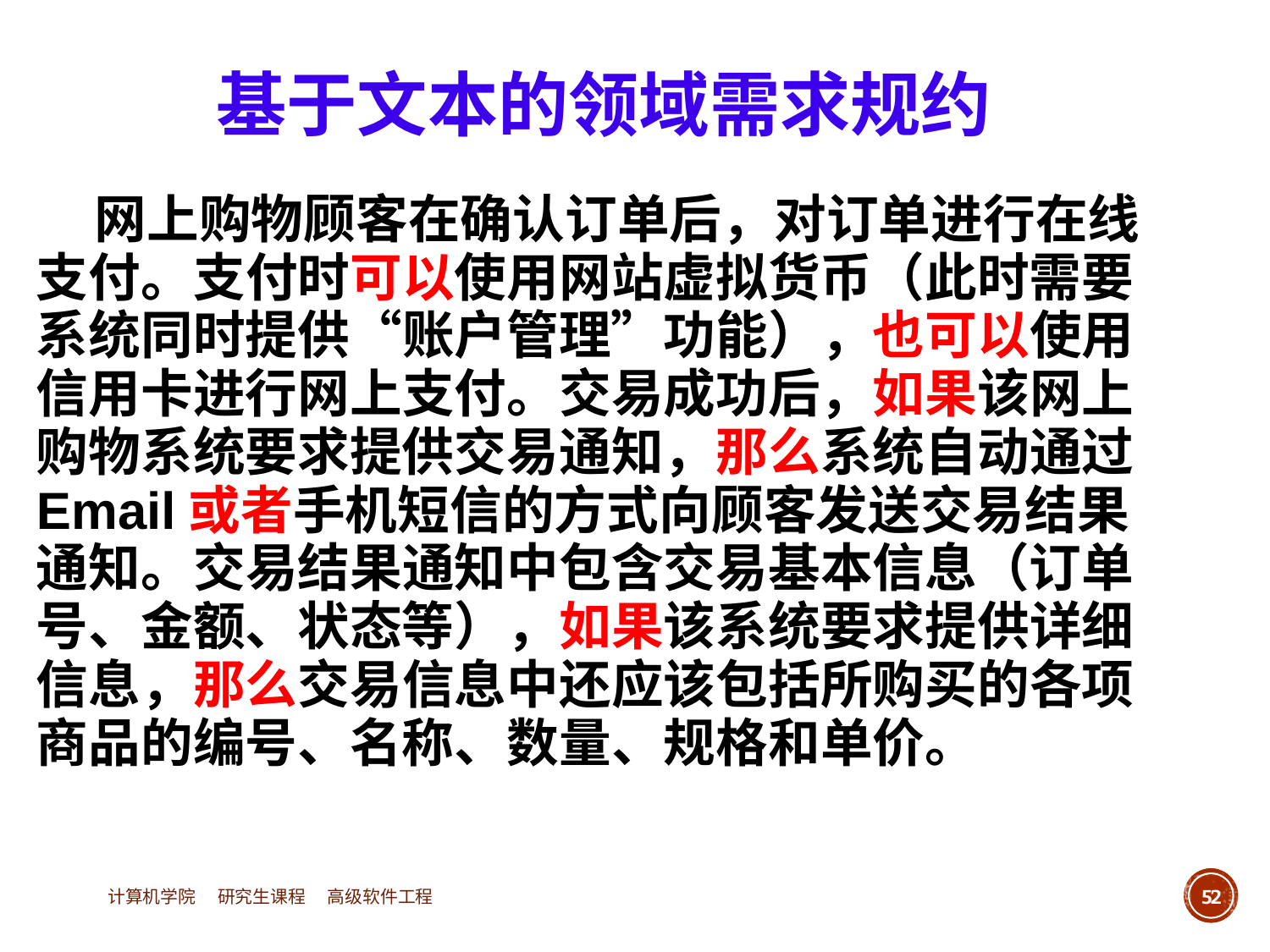

基于文本的领域需求规约

	网上购物顾客在确认订单后，对订单进行在线
支付。支付时可以使用网站虚拟货币（此时需要
系统同时提供“账户管理”功能），也可以使用
信用卡进行网上支付。交易成功后，如果该网上
购物系统要求提供交易通知，那么系统自动通过
Email或者手机短信的方式向顾客发送交易结果
通知。交易结果通知中包含交易基本信息（订单
号、金额、状态等），如果该系统要求提供详细
信息，那么交易信息中还应该包括所购买的各项
商品的编号、名称、数量、规格和单价。
计算机学院    研究生课程    高级软件工程
52